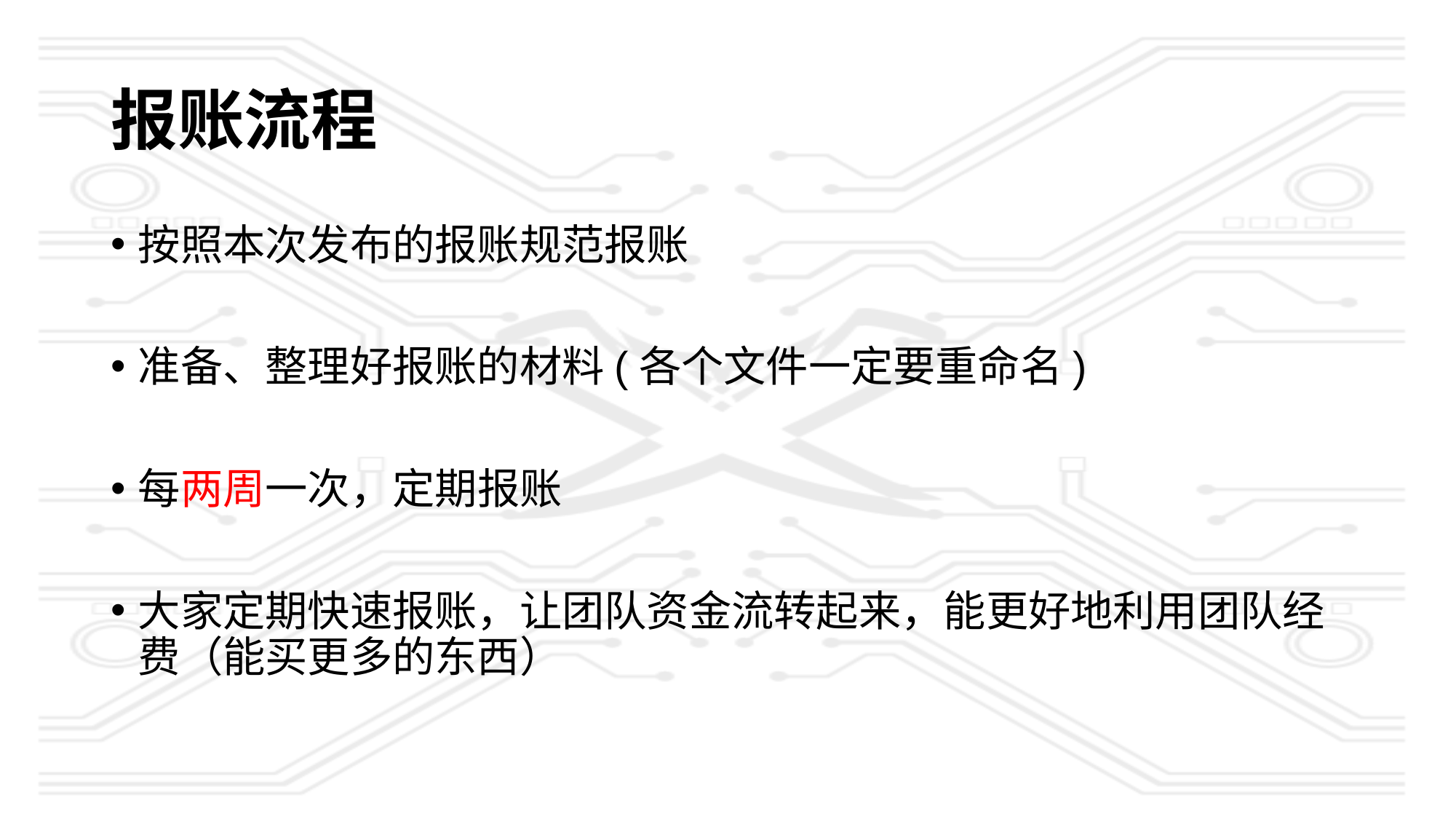

# 报账流程
按照本次发布的报账规范报账

准备、整理好报账的材料(各个文件一定要重命名)

每两周一次，定期报账

大家定期快速报账，让团队资金流转起来，能更好地利用团队经费（能买更多的东西）